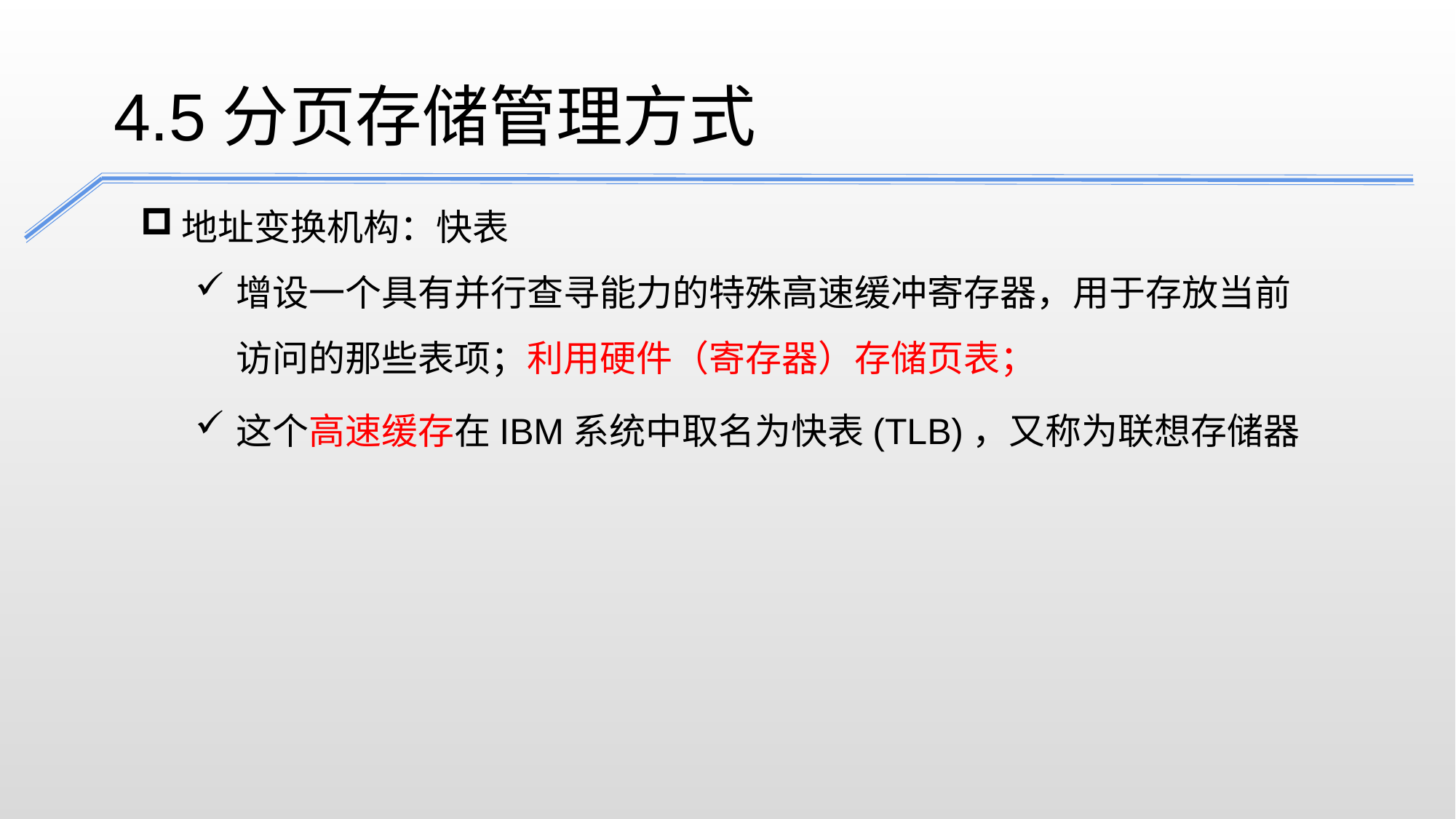

4.5分页存储管理方式
地址变换机构：快表
增设一个具有并行查寻能力的特殊高速缓冲寄存器，用于存放当前访问的那些表项；利用硬件（寄存器）存储页表；
这个高速缓存在IBM系统中取名为快表(TLB)，又称为联想存储器